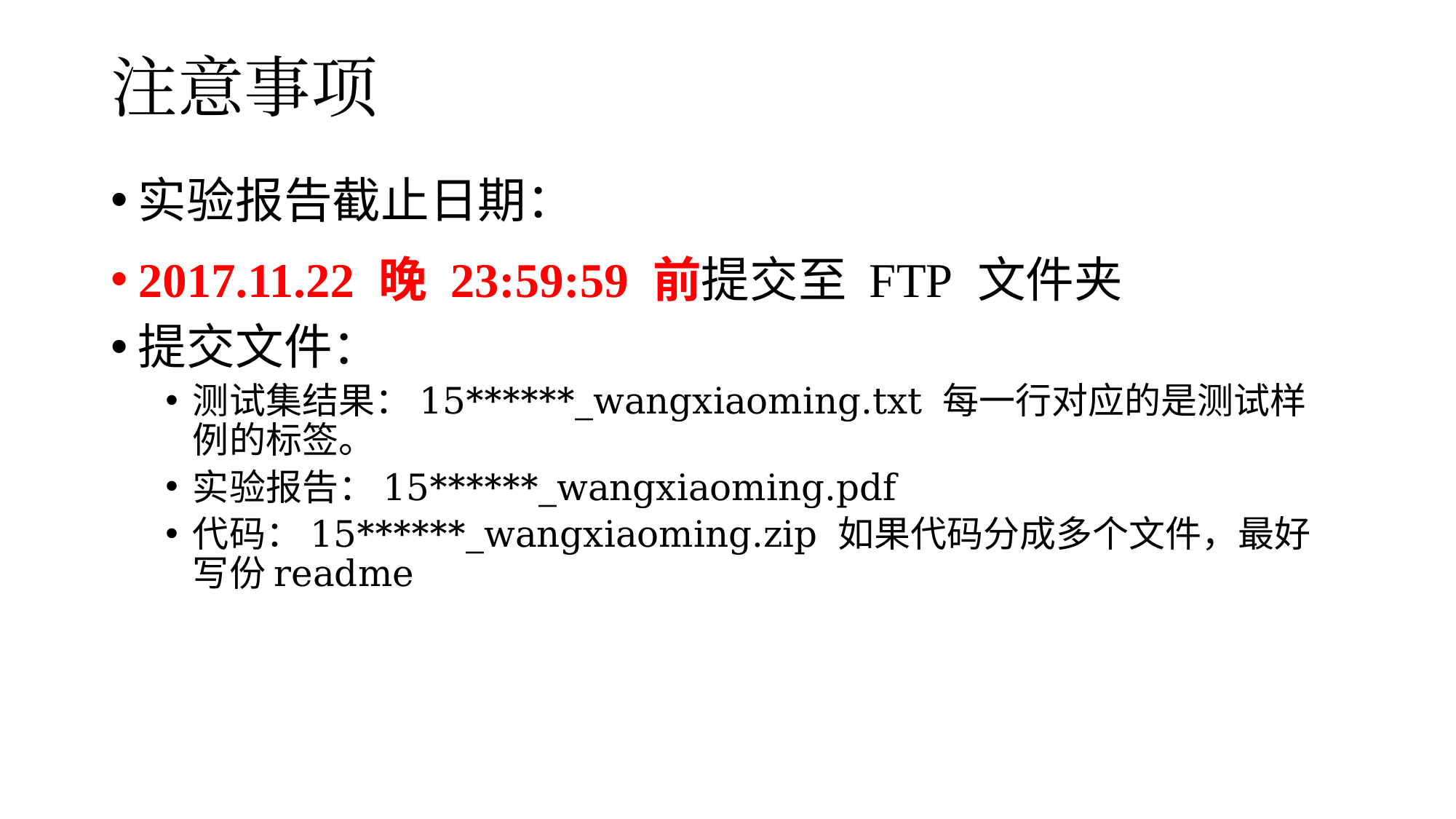

# 注意事项
实验报告截止日期：
2017.11.22 晚 23:59:59 前提交至 FTP 文件夹
提交文件：
测试集结果：15******_wangxiaoming.txt 每一行对应的是测试样例的标签。
实验报告：15******_wangxiaoming.pdf
代码：15******_wangxiaoming.zip 如果代码分成多个文件，最好写份readme